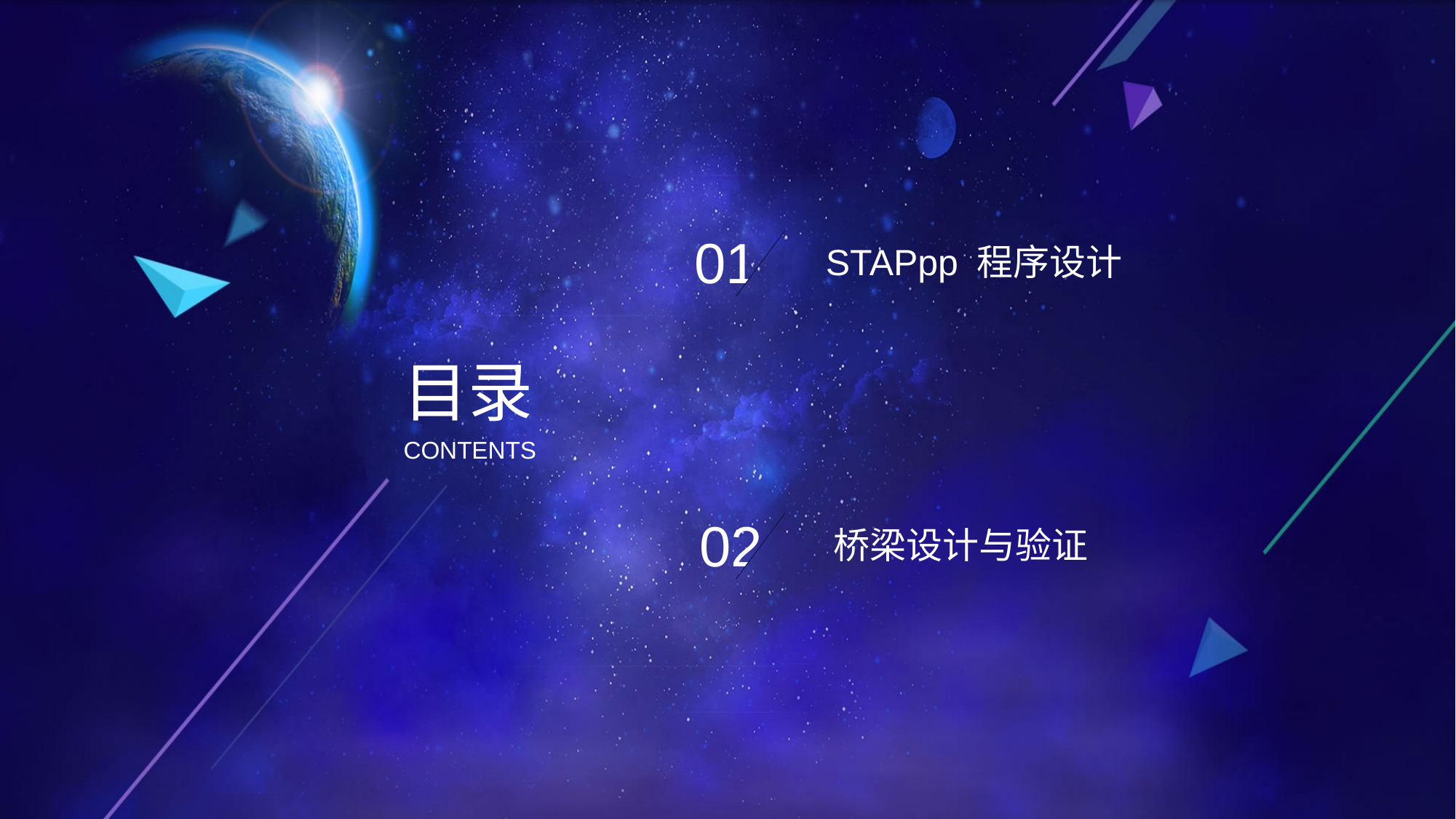

01
STAPpp 程序设计

目录
CONTENTS
02

桥梁设计与验证